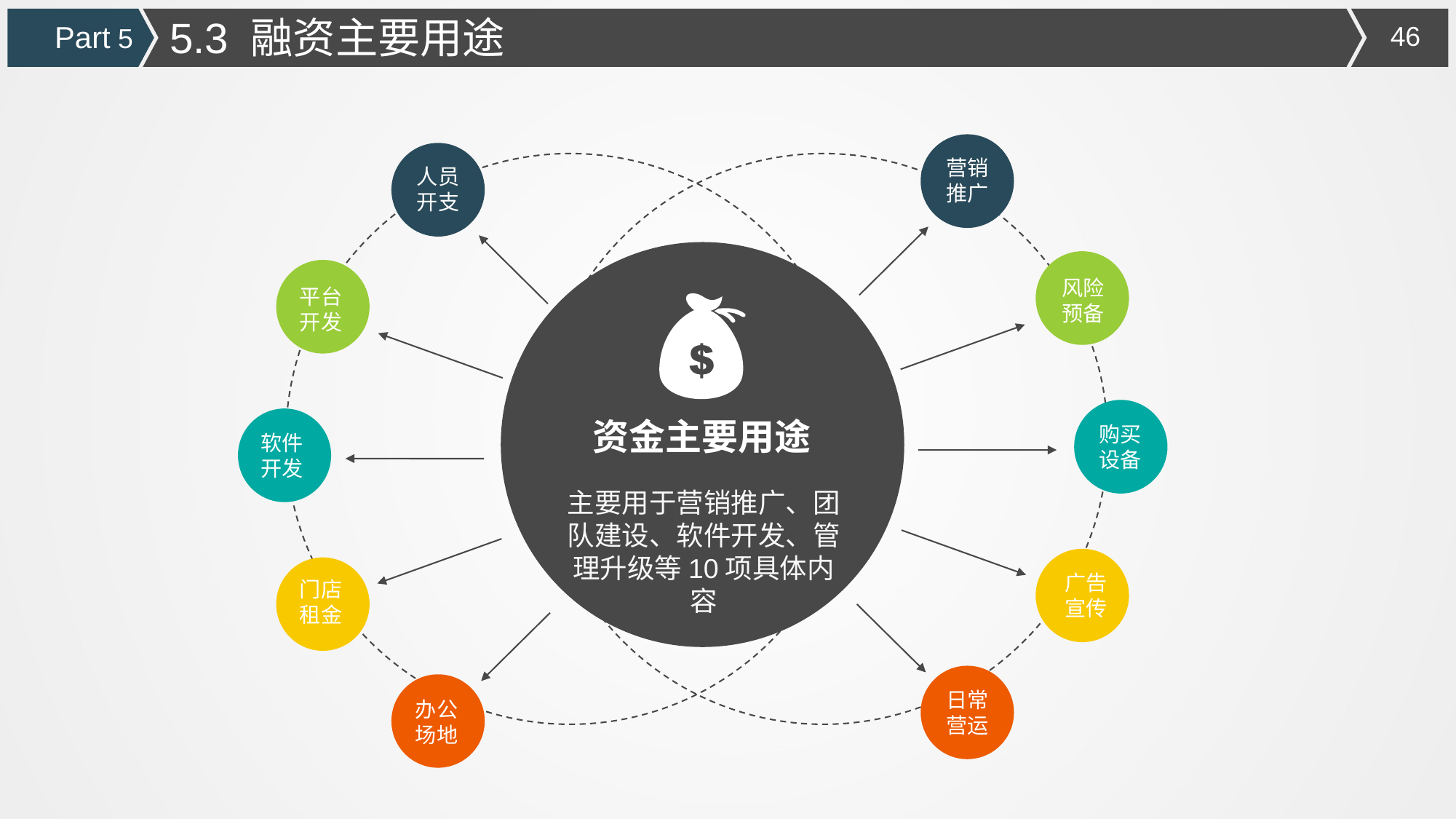

5.3 融资主要用途
Part 5

营销推广

人员开支

风险预备

平台开发

购买
设备
资金主要用途

软件开发

主要用于营销推广、团队建设、软件开发、管理升级等10项具体内容

广告宣传

门店租金

日常
营运

办公场地